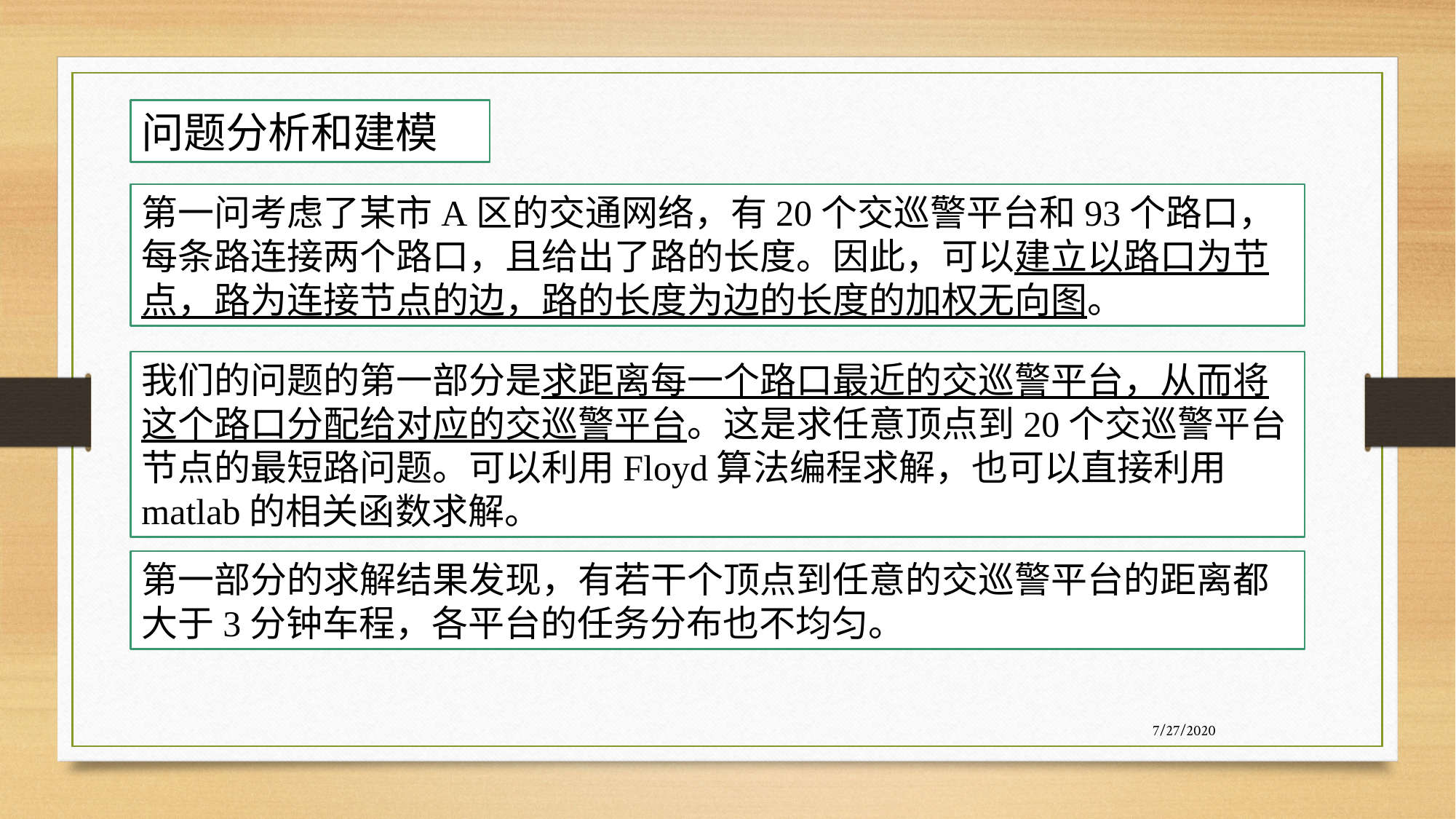

问题分析和建模
第一问考虑了某市A区的交通网络，有20个交巡警平台和93个路口，每条路连接两个路口，且给出了路的长度。因此，可以建立以路口为节点，路为连接节点的边，路的长度为边的长度的加权无向图。
我们的问题的第一部分是求距离每一个路口最近的交巡警平台，从而将这个路口分配给对应的交巡警平台。这是求任意顶点到20个交巡警平台节点的最短路问题。可以利用Floyd算法编程求解，也可以直接利用matlab的相关函数求解。
第一部分的求解结果发现，有若干个顶点到任意的交巡警平台的距离都大于3分钟车程，各平台的任务分布也不均匀。
7/27/2020